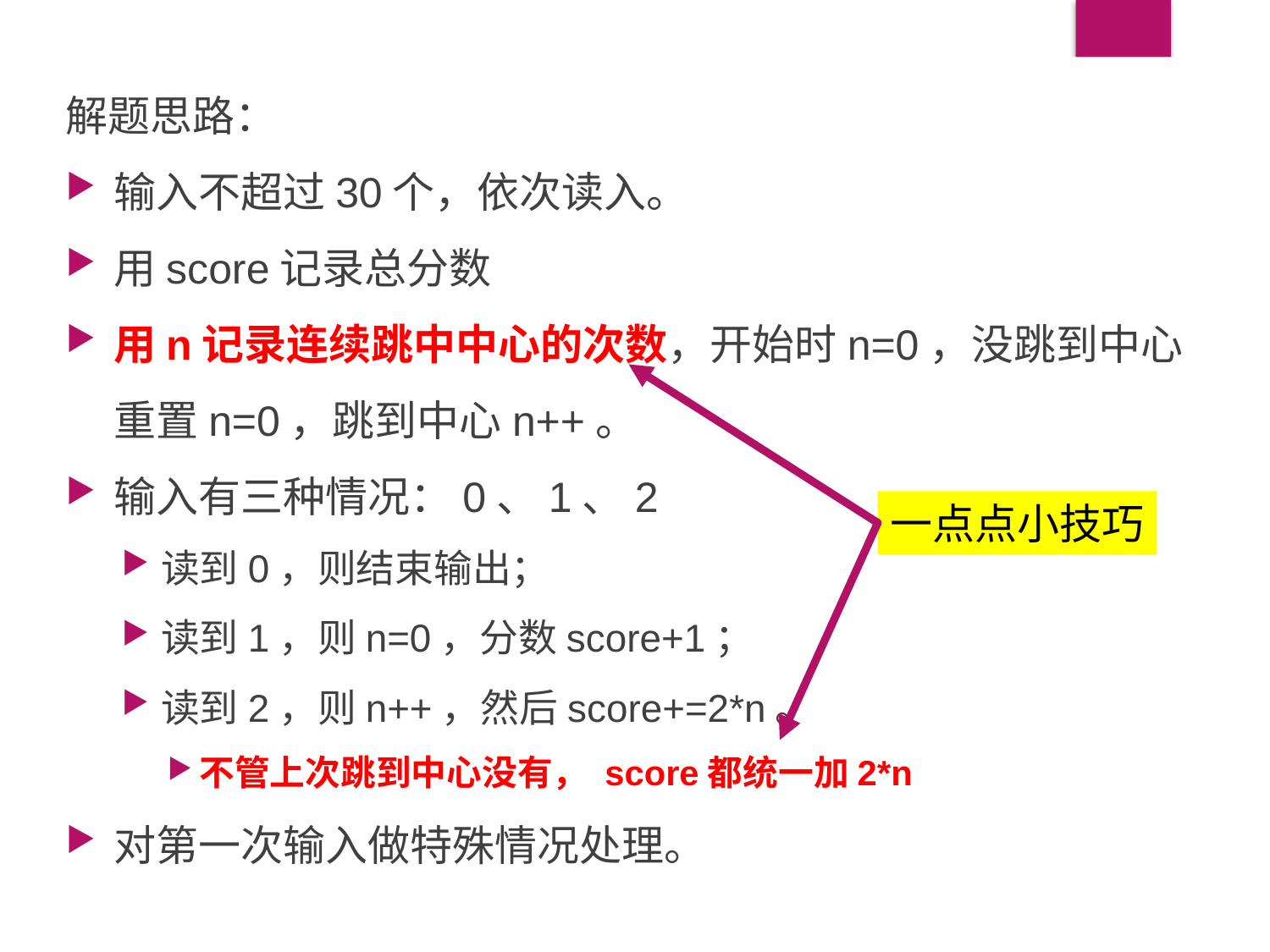

解题思路：
输入不超过30个，依次读入。
用score记录总分数
用n记录连续跳中中心的次数，开始时n=0，没跳到中心重置n=0，跳到中心n++。
输入有三种情况：0、1、2
读到0，则结束输出；
读到1，则n=0，分数score+1；
读到2，则n++，然后score+=2*n。
不管上次跳到中心没有， score都统一加2*n
对第一次输入做特殊情况处理。
一点点小技巧